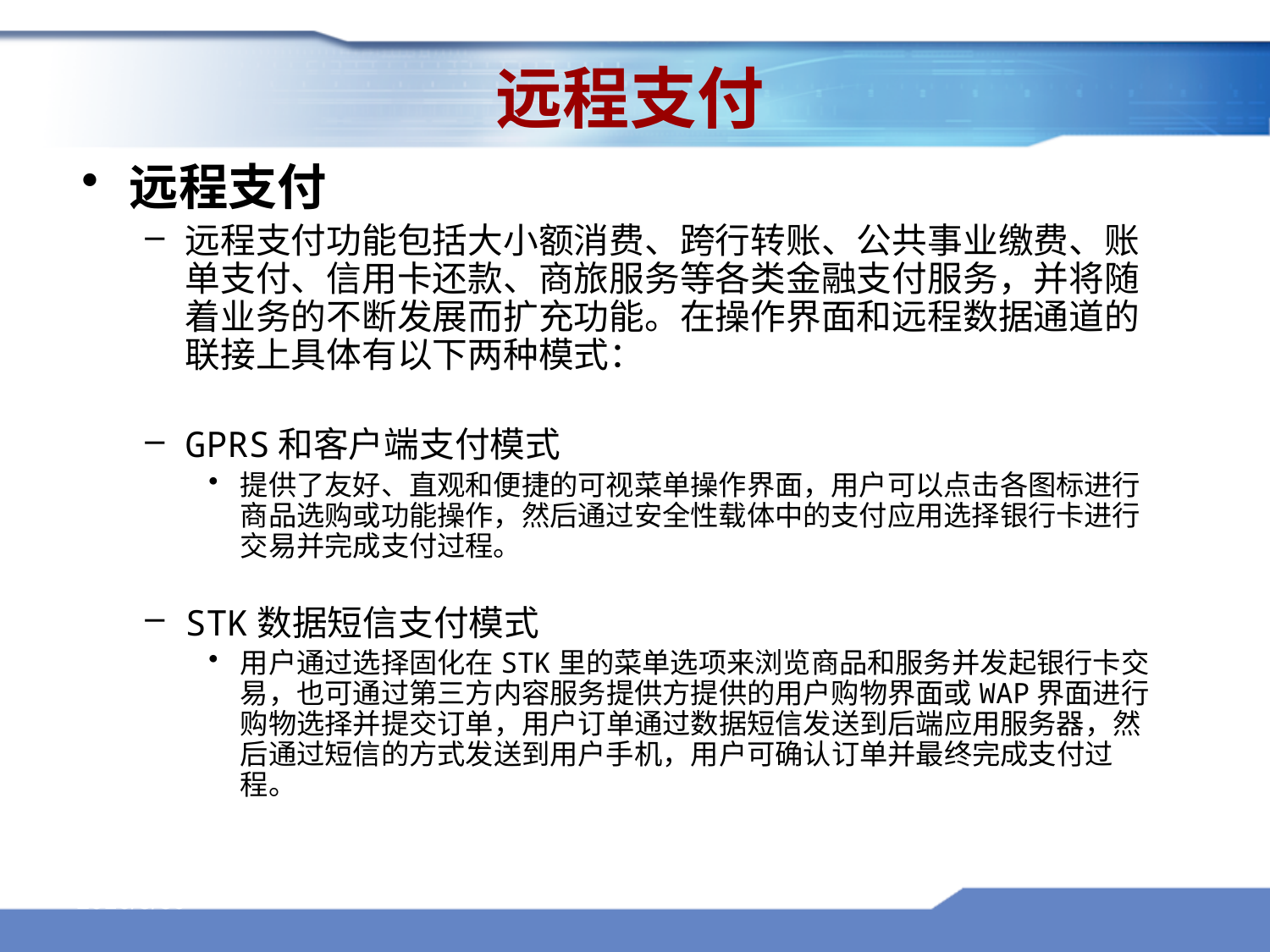

远程支付
远程支付
远程支付功能包括大小额消费、跨行转账、公共事业缴费、账单支付、信用卡还款、商旅服务等各类金融支付服务，并将随着业务的不断发展而扩充功能。在操作界面和远程数据通道的联接上具体有以下两种模式：

GPRS和客户端支付模式
提供了友好、直观和便捷的可视菜单操作界面，用户可以点击各图标进行商品选购或功能操作，然后通过安全性载体中的支付应用选择银行卡进行交易并完成支付过程。

STK数据短信支付模式
用户通过选择固化在STK里的菜单选项来浏览商品和服务并发起银行卡交易，也可通过第三方内容服务提供方提供的用户购物界面或WAP界面进行购物选择并提交订单，用户订单通过数据短信发送到后端应用服务器，然后通过短信的方式发送到用户手机，用户可确认订单并最终完成支付过程。
2016/8/30